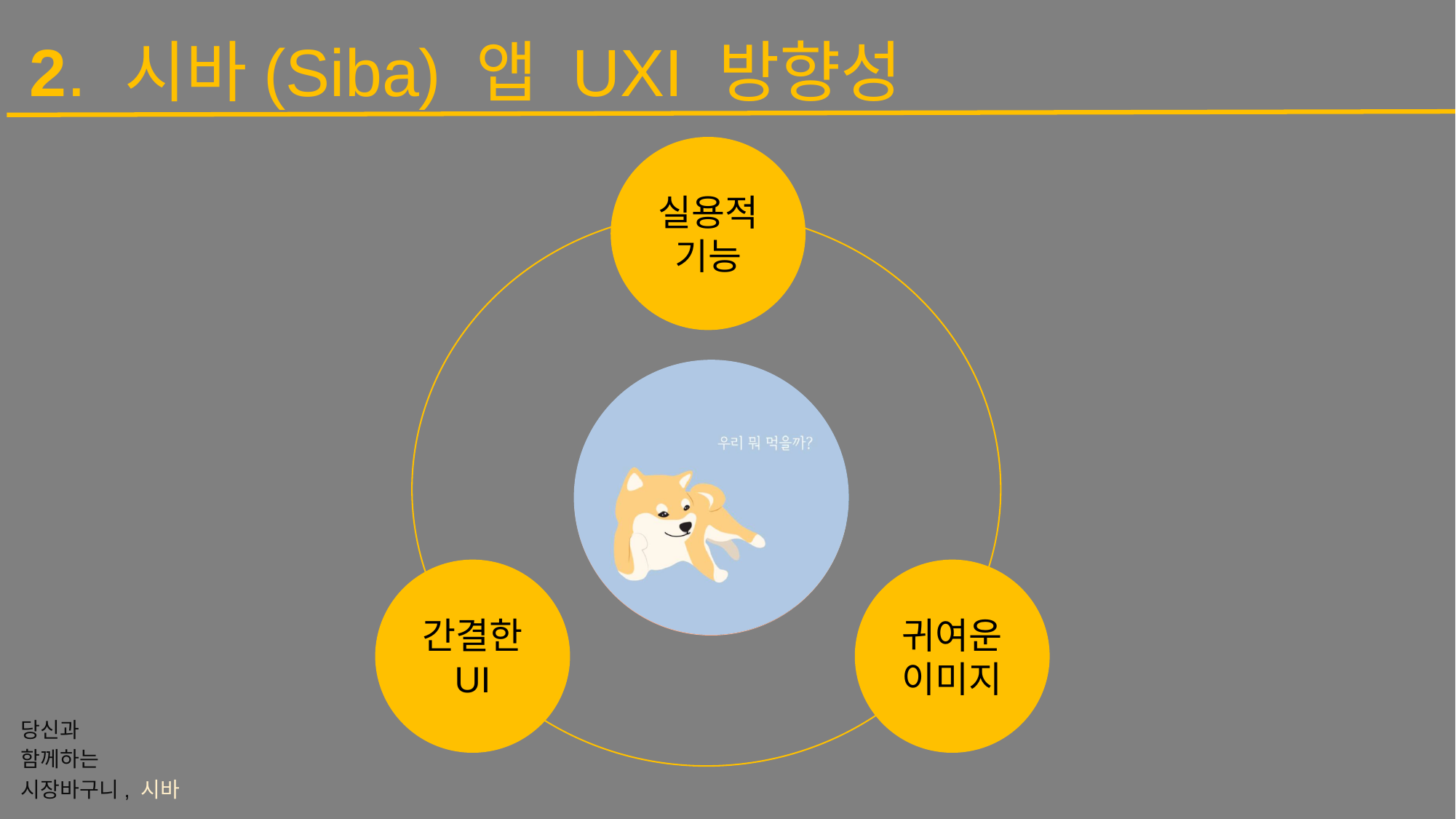

2. 시바(Siba) 앱 UXI 방향성
실용적
기능

간결한
UI
귀여운
이미지
당신과
함께하는
시장바구니, 시바